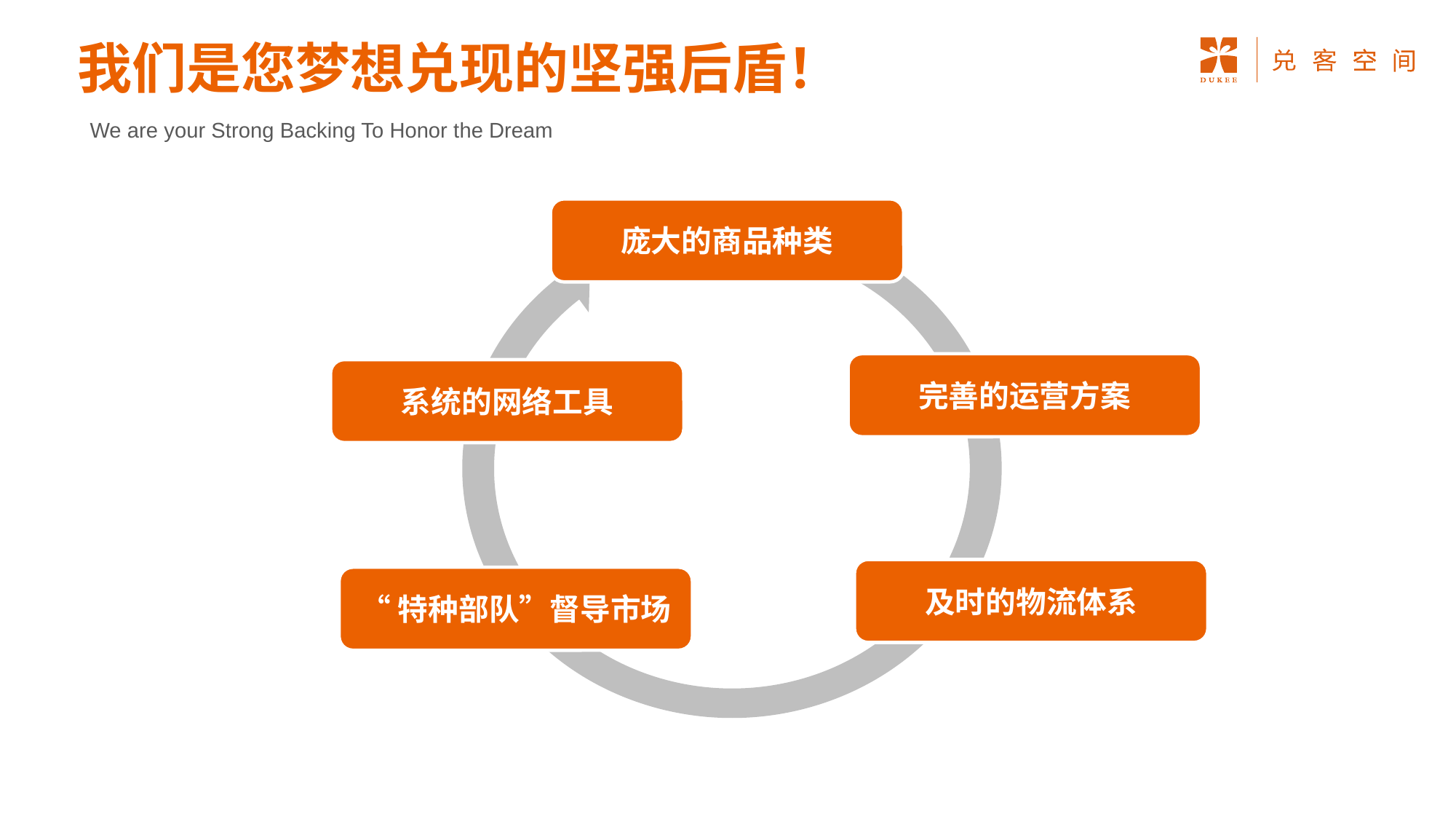

我们是您梦想兑现的坚强后盾！
We are your Strong Backing To Honor the Dream
庞大的商品种类

完善的运营方案
系统的网络工具
及时的物流体系
“特种部队”督导市场